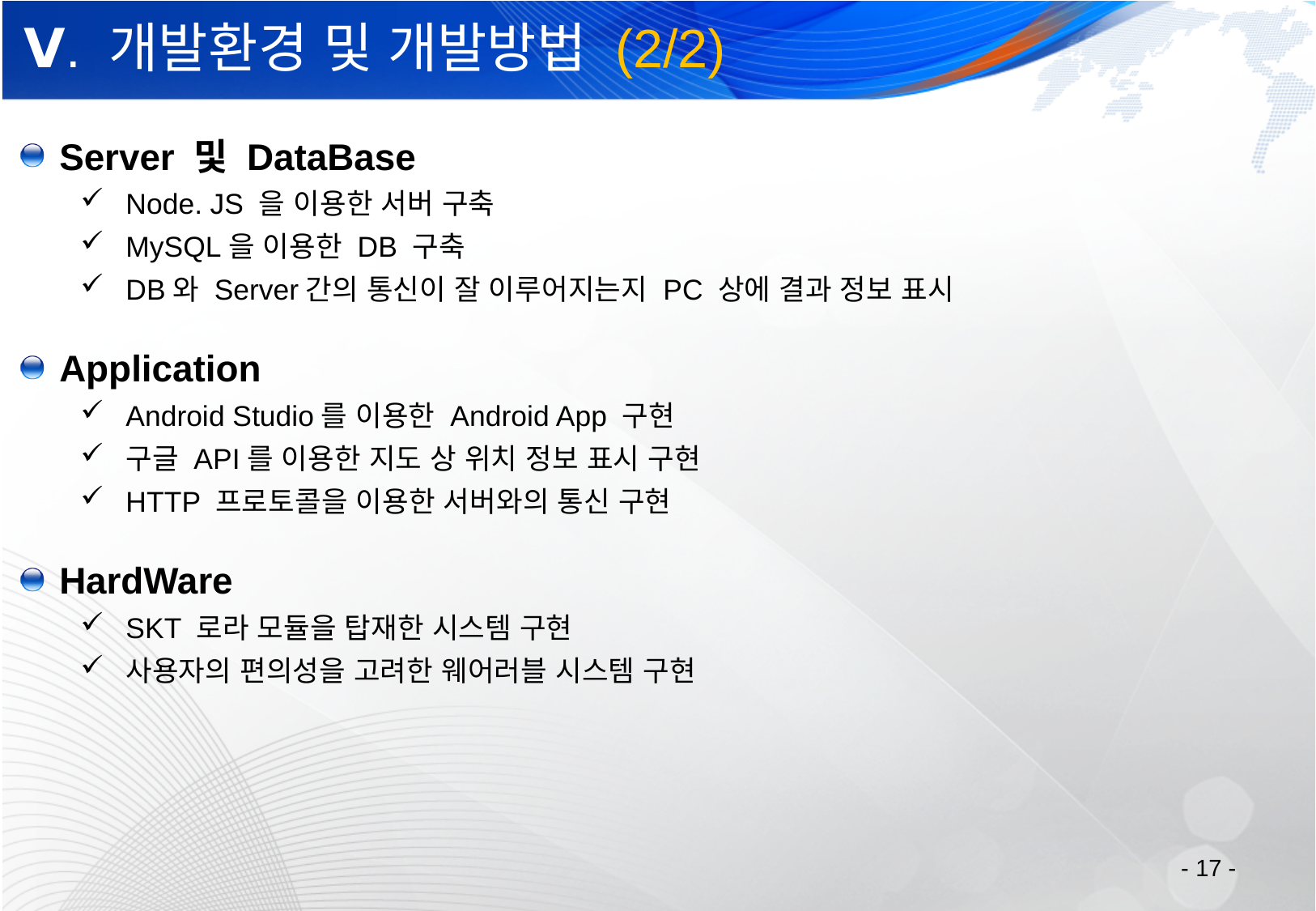

# Ⅴ. 개발환경 및 개발방법 (2/2)
 Server 및 DataBase
Node. JS 을 이용한 서버 구축
MySQL을 이용한 DB 구축
DB와 Server간의 통신이 잘 이루어지는지 PC 상에 결과 정보 표시
 Application
Android Studio를 이용한 Android App 구현
구글 API를 이용한 지도 상 위치 정보 표시 구현
HTTP 프로토콜을 이용한 서버와의 통신 구현
 HardWare
SKT 로라 모듈을 탑재한 시스템 구현
사용자의 편의성을 고려한 웨어러블 시스템 구현

- 17 -